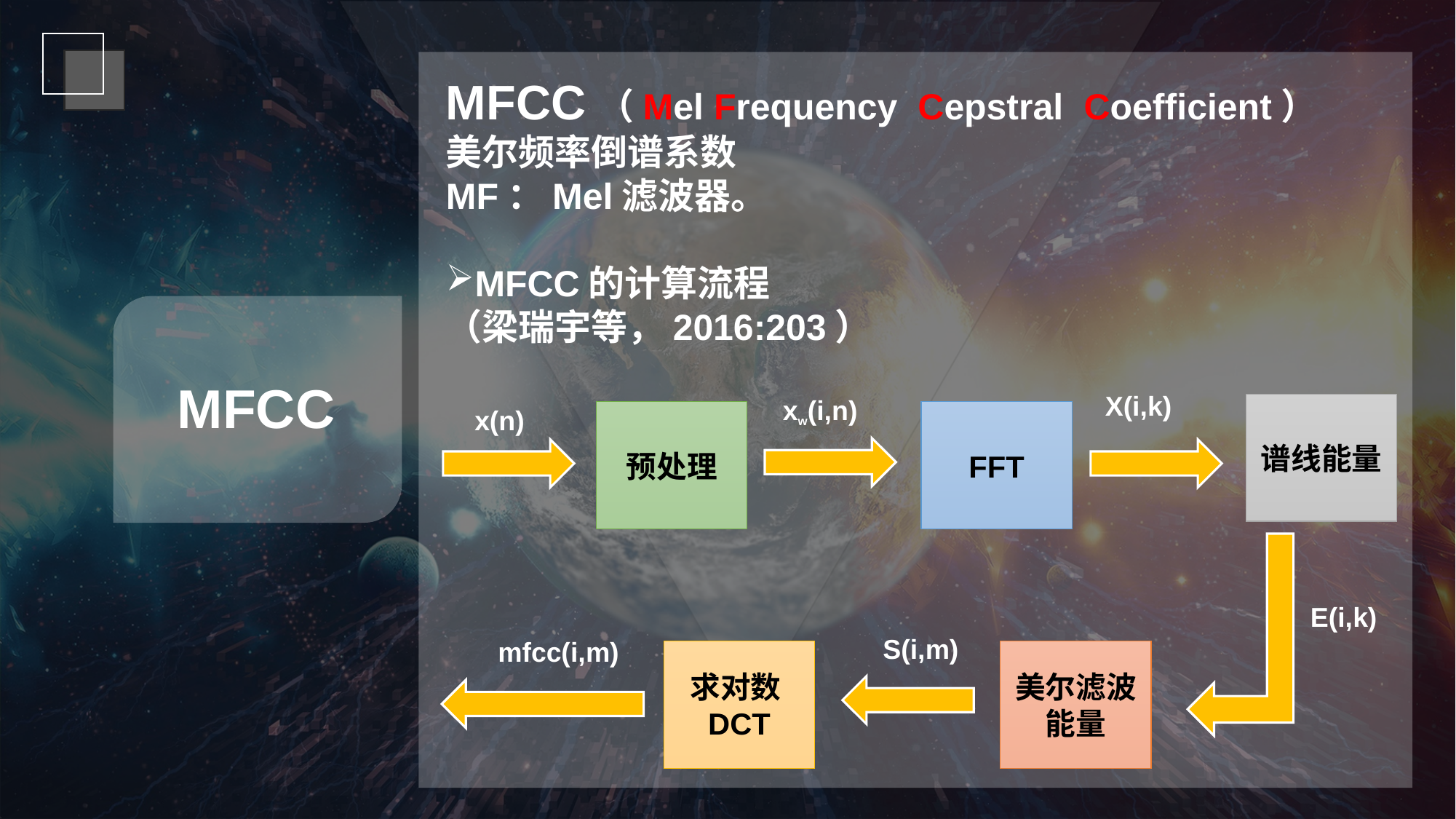

MFCC（Mel Frequency  Cepstral  Coefficient）
美尔频率倒谱系数
MF：Mel滤波器。

MFCC的计算流程
（梁瑞宇等，2016:203）

MFCC
X(i,k)
xw(i,n)
谱线能量
x(n)
预处理
FFT

E(i,k)
S(i,m)
mfcc(i,m)
求对数DCT
美尔滤波能量